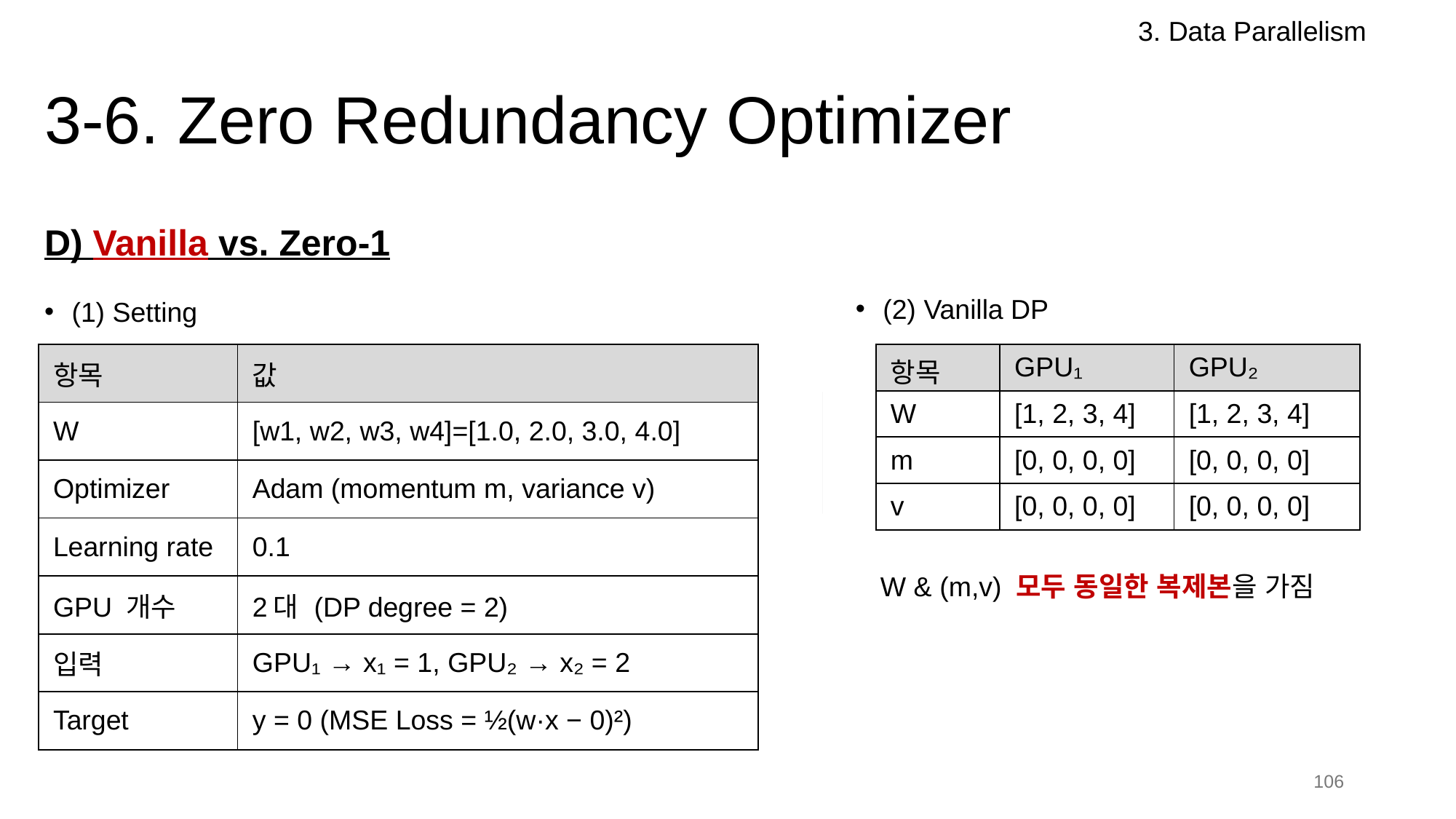

3. Data Parallelism
# 3-6. Zero Redundancy Optimizer
D) Vanilla vs. Zero-1
(1) Setting

(2) Vanilla DP

| 항목 | 값 |
| --- | --- |
| W | [w1, w2, w3, w4]=[1.0, 2.0, 3.0, 4.0] |
| Optimizer | Adam (momentum m, variance v) |
| Learning rate | 0.1 |
| GPU 개수 | 2대 (DP degree = 2) |
| 입력 | GPU₁ → x₁ = 1, GPU₂ → x₂ = 2 |
| Target | y = 0 (MSE Loss = ½(w·x − 0)²) |
| 항목 | GPU₁ | GPU₂ |
| --- | --- | --- |
| W | [1, 2, 3, 4] | [1, 2, 3, 4] |
| m | [0, 0, 0, 0] | [0, 0, 0, 0] |
| v | [0, 0, 0, 0] | [0, 0, 0, 0] |

W & (m,v) 모두 동일한 복제본을 가짐
106